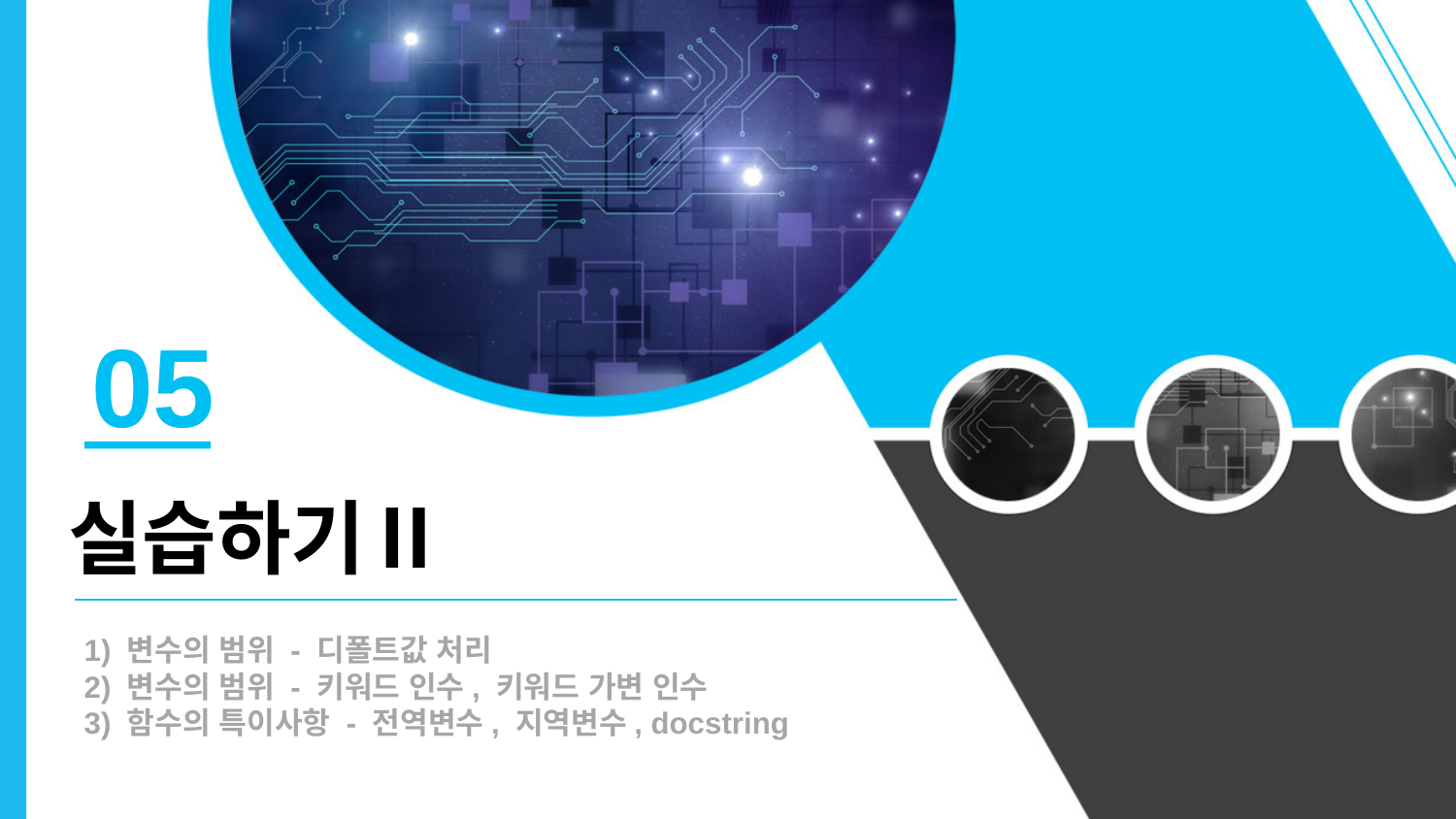

05

실습하기Ⅱ
1) 변수의 범위 - 디폴트값 처리
2) 변수의 범위 - 키워드 인수, 키워드 가변 인수
3) 함수의 특이사항 - 전역변수, 지역변수, docstring